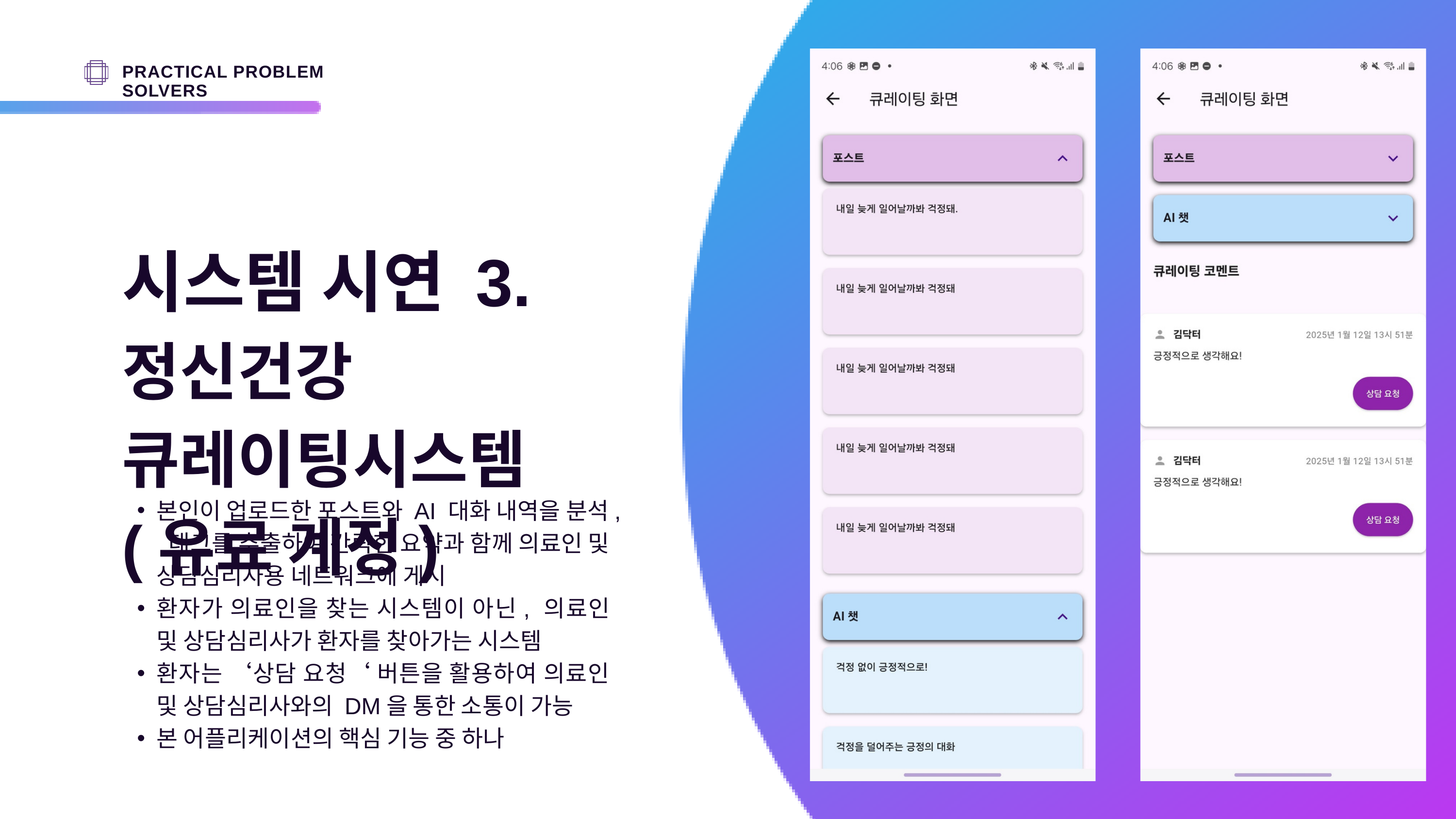

PRACTICAL PROBLEM SOLVERS

시스템 시연 3.
정신건강 큐레이팅시스템 (유료 계정)
본인이 업로드한 포스트와 AI 대화 내역을 분석, 태그를 추출하여 간략한 요약과 함께 의료인 및 상담심리사용 네트워크에 게시
환자가 의료인을 찾는 시스템이 아닌, 의료인 및 상담심리사가 환자를 찾아가는 시스템
환자는 ‘상담 요청‘ 버튼을 활용하여 의료인 및 상담심리사와의 DM을 통한 소통이 가능
본 어플리케이션의 핵심 기능 중 하나